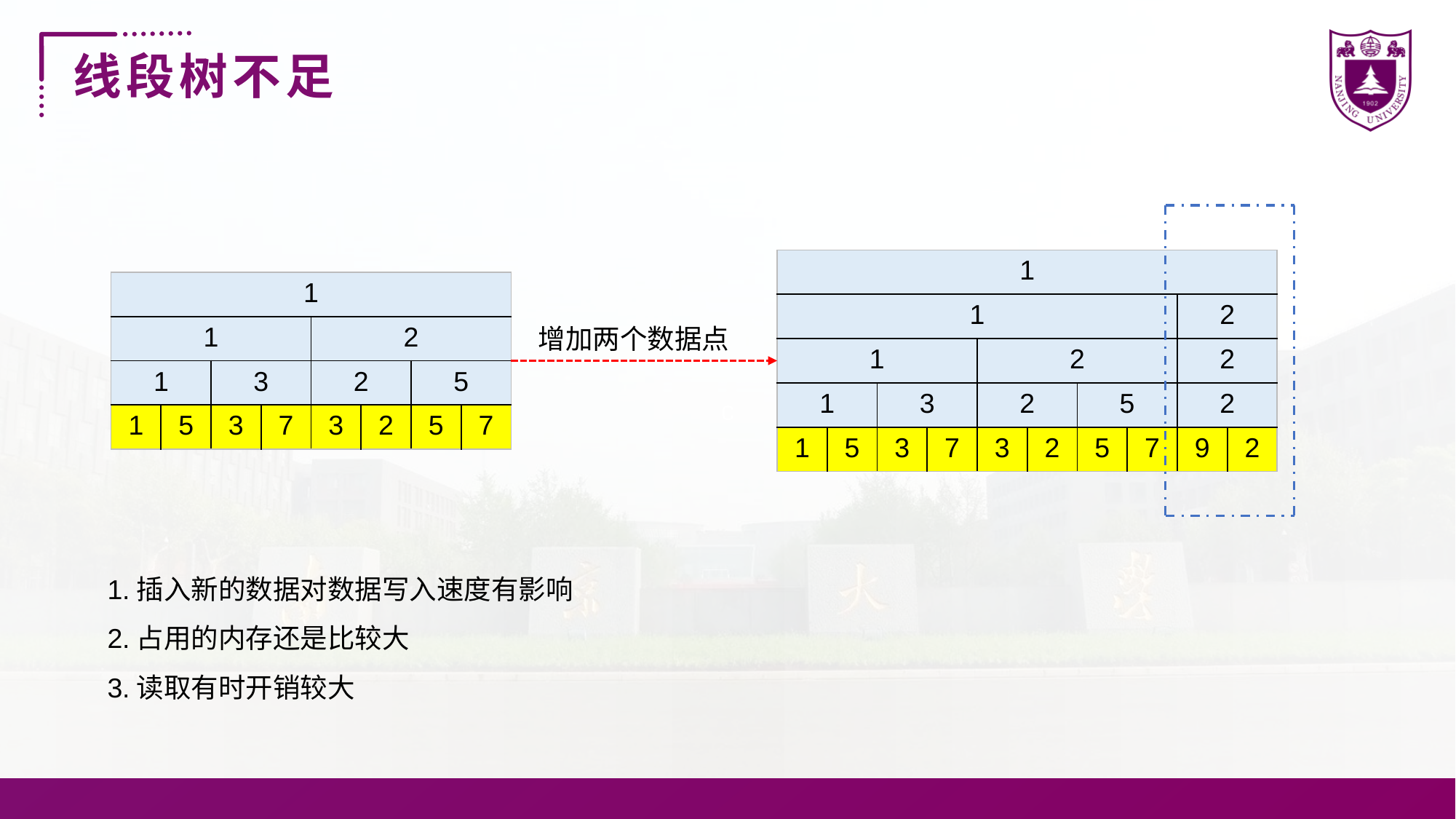

线段树不足
| 1 |  |  |  |  |  |  |  |  |  |
| --- | --- | --- | --- | --- | --- | --- | --- | --- | --- |
| 1 |  |  |  |  |  |  |  | 2 |  |
| 1 |  |  |  | 2 |  |  |  | 2 |  |
| 1 |  | 3 |  | 2 |  | 5 |  | 2 |  |
| 1 | 5 | 3 | 7 | 3 | 2 | 5 | 7 | 9 | 2 |
| 1 |  |  |  |  |  |  |  |
| --- | --- | --- | --- | --- | --- | --- | --- |
| 1 |  |  |  | 2 |  |  |  |
| 1 |  | 3 |  | 2 |  | 5 |  |
| 1 | 5 | 3 | 7 | 3 | 2 | 5 | 7 |
增加两个数据点
1.插入新的数据对数据写入速度有影响
2.占用的内存还是比较大
3.读取有时开销较大